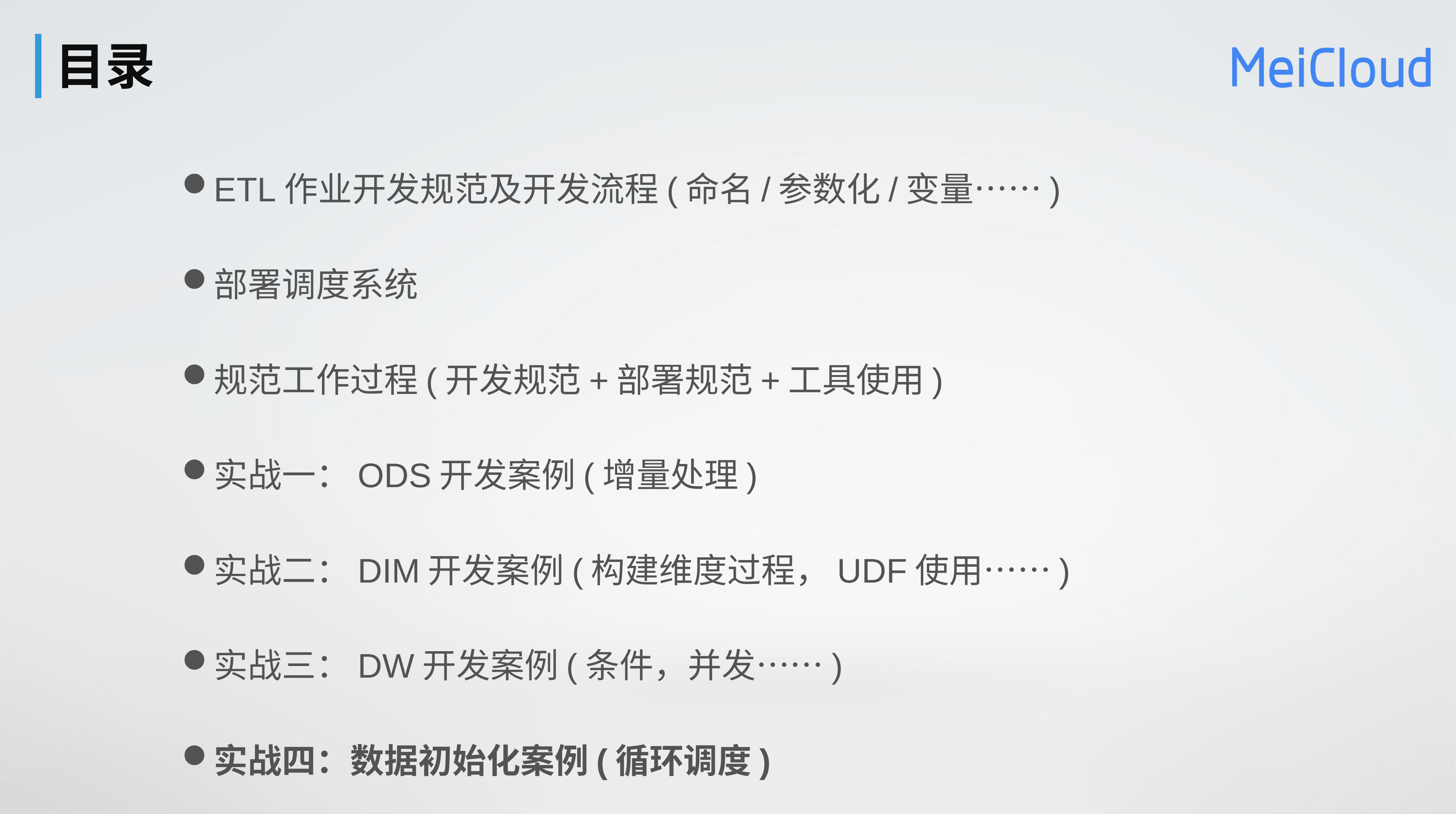

# 目录
ETL作业开发规范及开发流程(命名/参数化/变量……)
部署调度系统
规范工作过程(开发规范+部署规范+工具使用)
实战一：ODS开发案例(增量处理)
实战二：DIM开发案例(构建维度过程，UDF使用……)
实战三：DW开发案例(条件，并发……)
实战四：数据初始化案例(循环调度)